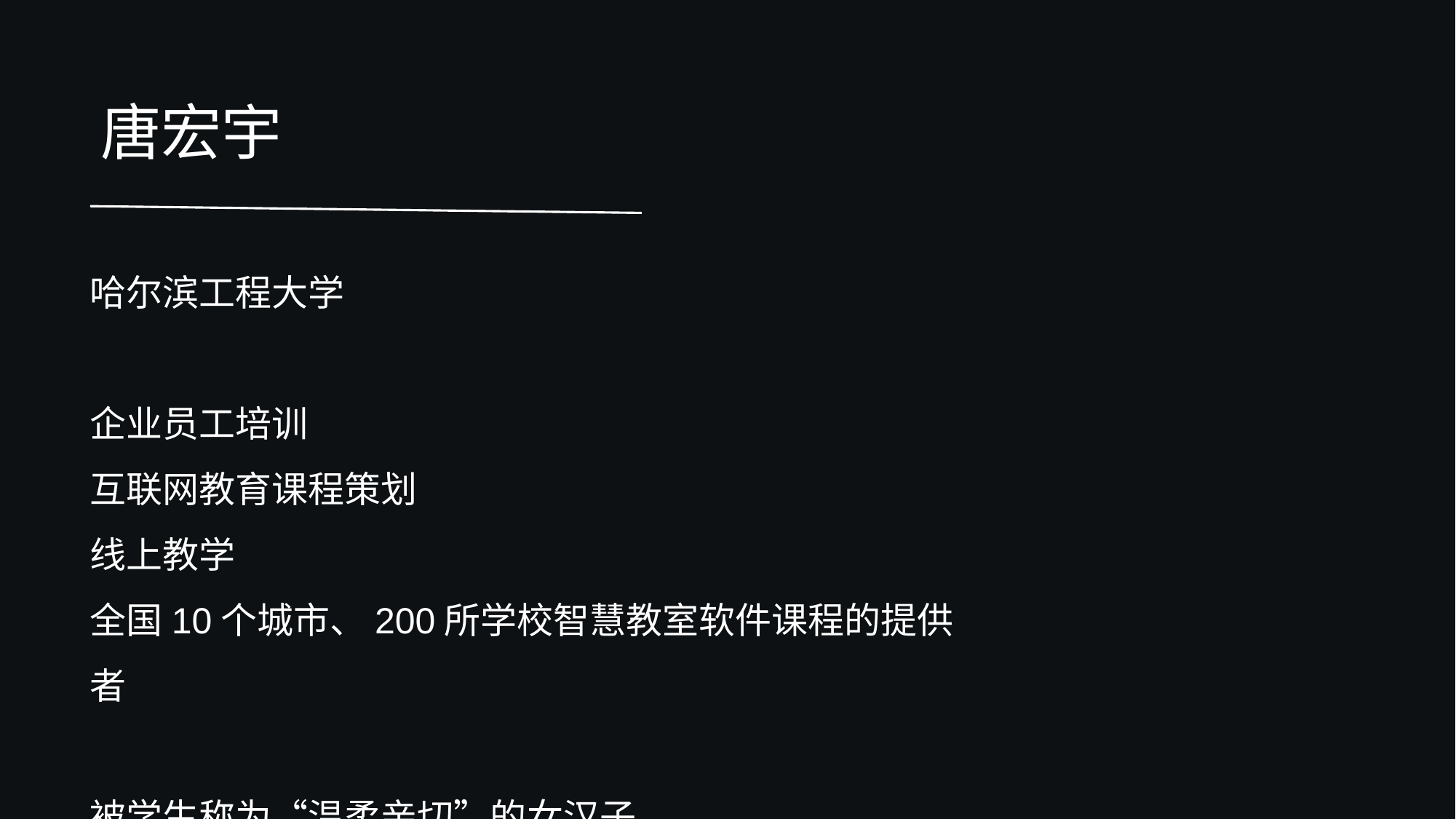

唐宏宇
哈尔滨工程大学

企业员工培训
互联网教育课程策划
线上教学
全国10个城市、200所学校智慧教室软件课程的提供者

被学生称为“温柔亲切”的女汉子